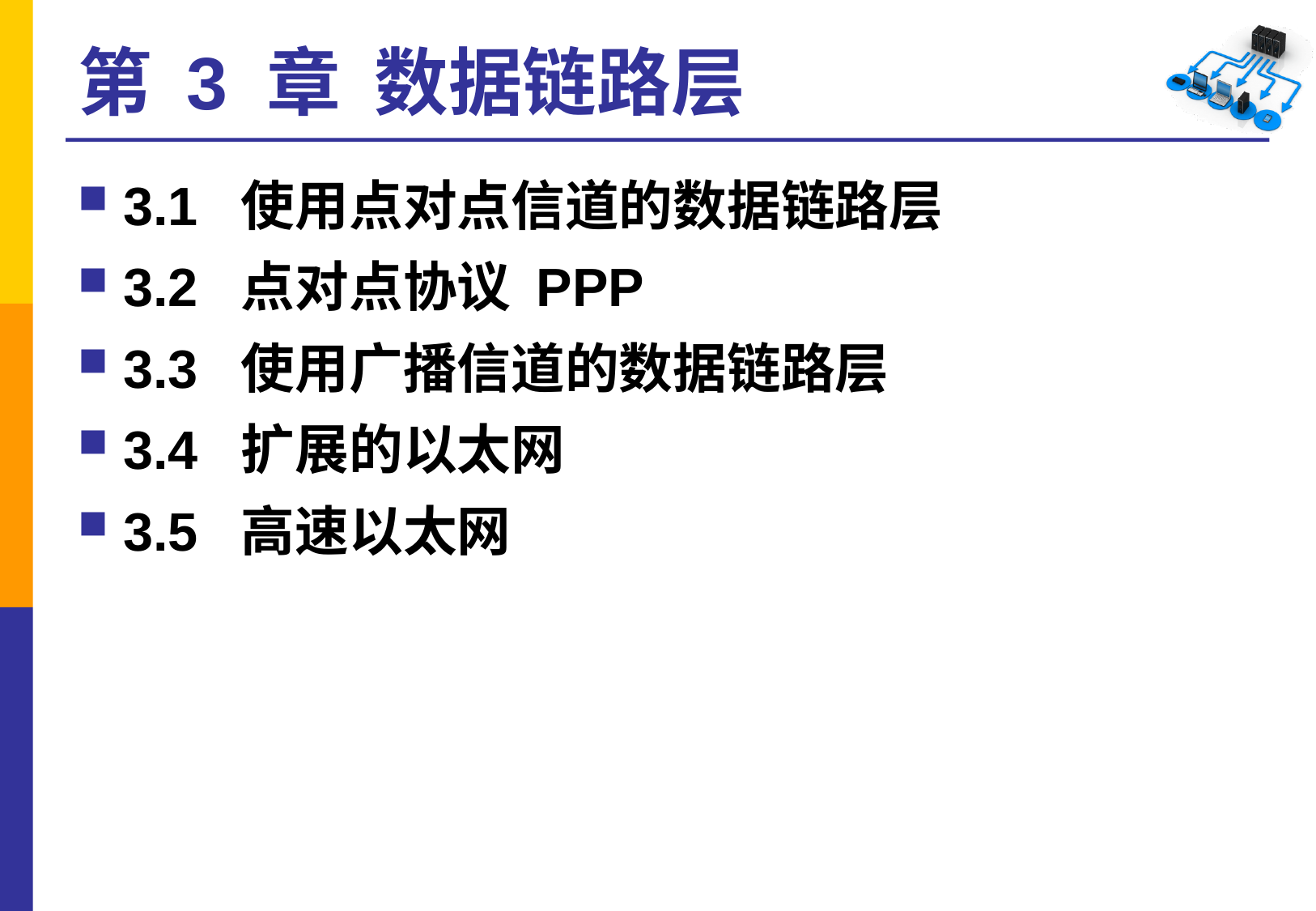

# 第 3 章  数据链路层
3.1  使用点对点信道的数据链路层
3.2  点对点协议 PPP
3.3  使用广播信道的数据链路层
3.4  扩展的以太网
3.5  高速以太网